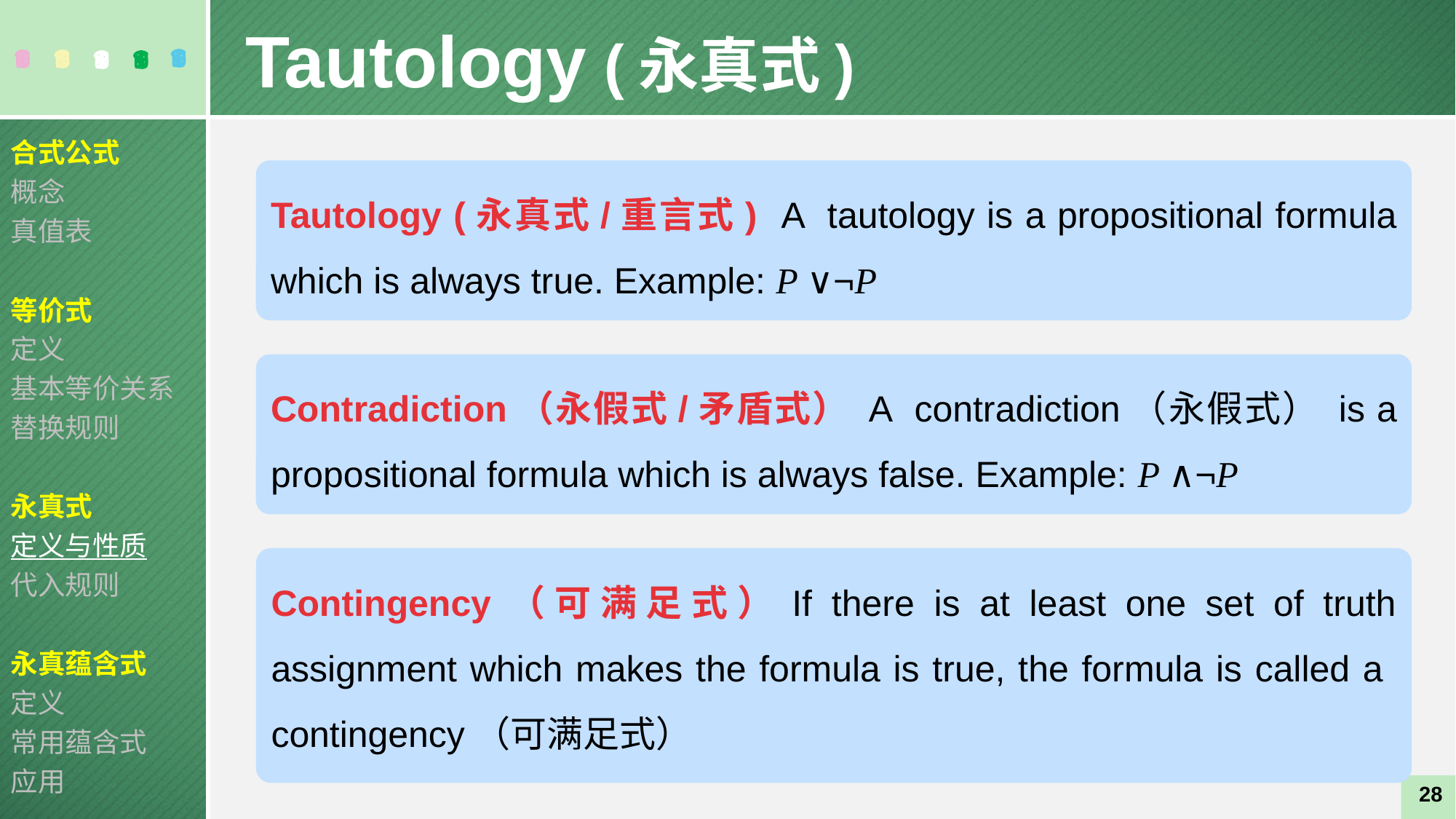

Tautology (永真式)

合式公式
概念
真值表

等价式
定义
基本等价关系
替换规则

永真式
定义与性质
代入规则

永真蕴含式
定义
常用蕴含式
应用
Tautology (永真式/重言式)  A  tautology is a propositional formula which is always true. Example: P ∨¬P

Contradiction（永假式/矛盾式） A  contradiction（永假式） is a propositional formula which is always false. Example: P ∧¬P
Contingency（可满足式）If there is at least one set of truth assignment which makes the formula is true, the formula is called a  contingency（可满足式）

28